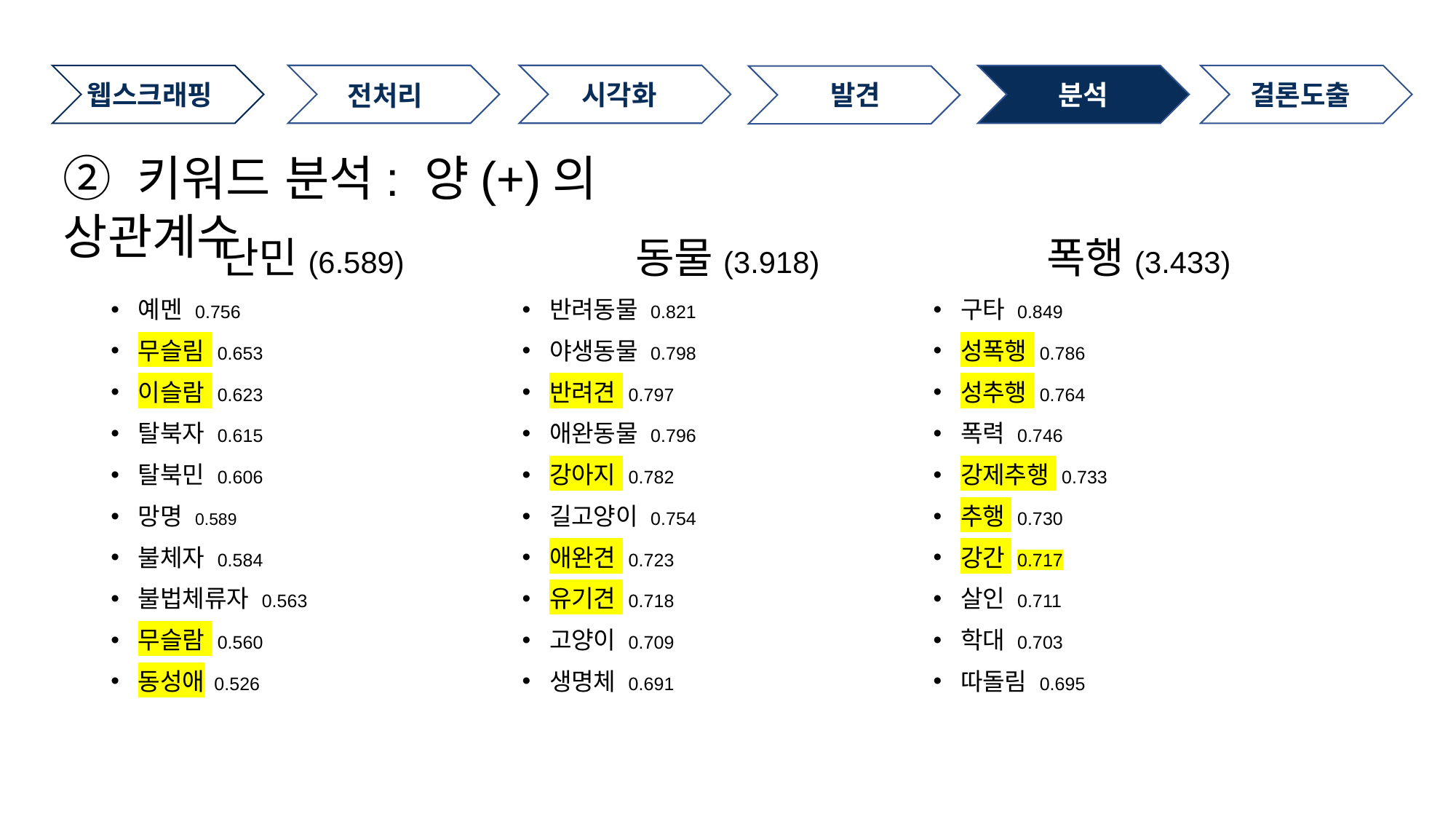

시각화
웹스크래핑
분석
결론도출
발견
전처리
② 키워드 분석: 양(+)의 상관계수
난민(6.589)
예멘 0.756
무슬림 0.653
이슬람 0.623
탈북자 0.615
탈북민 0.606
망명 0.589
불체자 0.584
불법체류자 0.563
무슬람 0.560
동성애 0.526
동물(3.918)
반려동물 0.821
야생동물 0.798
반려견 0.797
애완동물 0.796
강아지 0.782
길고양이 0.754
애완견 0.723
유기견 0.718
고양이 0.709
생명체 0.691
폭행(3.433)
구타 0.849
성폭행 0.786
성추행 0.764
폭력 0.746
강제추행 0.733
추행 0.730
강간 0.717
살인 0.711
학대 0.703
따돌림 0.695